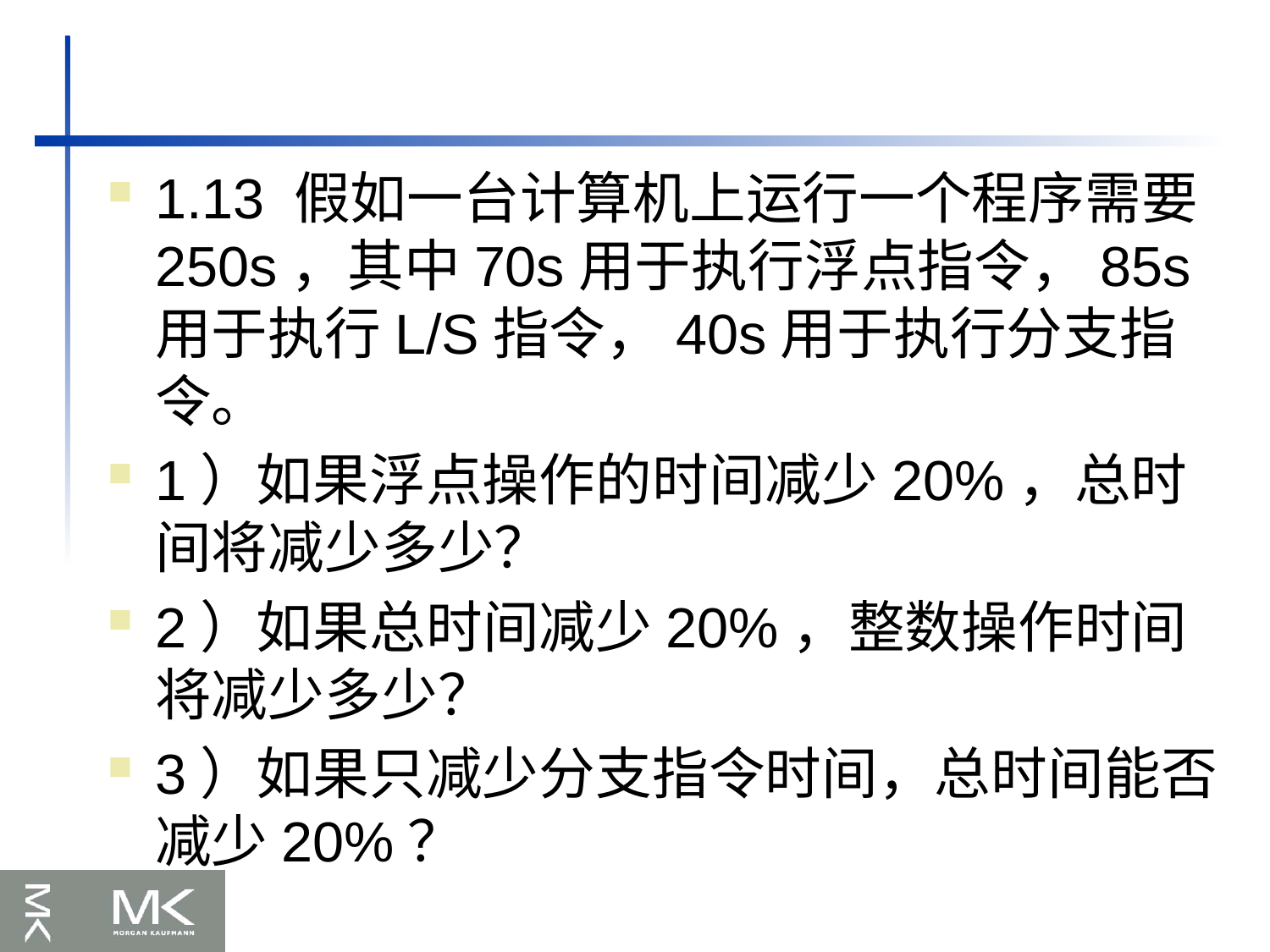

#
1.13 假如一台计算机上运行一个程序需要250s，其中70s用于执行浮点指令，85s用于执行L/S指令，40s用于执行分支指令。
1）如果浮点操作的时间减少20%，总时间将减少多少？
2）如果总时间减少20%，整数操作时间将减少多少？
3）如果只减少分支指令时间，总时间能否减少20%？